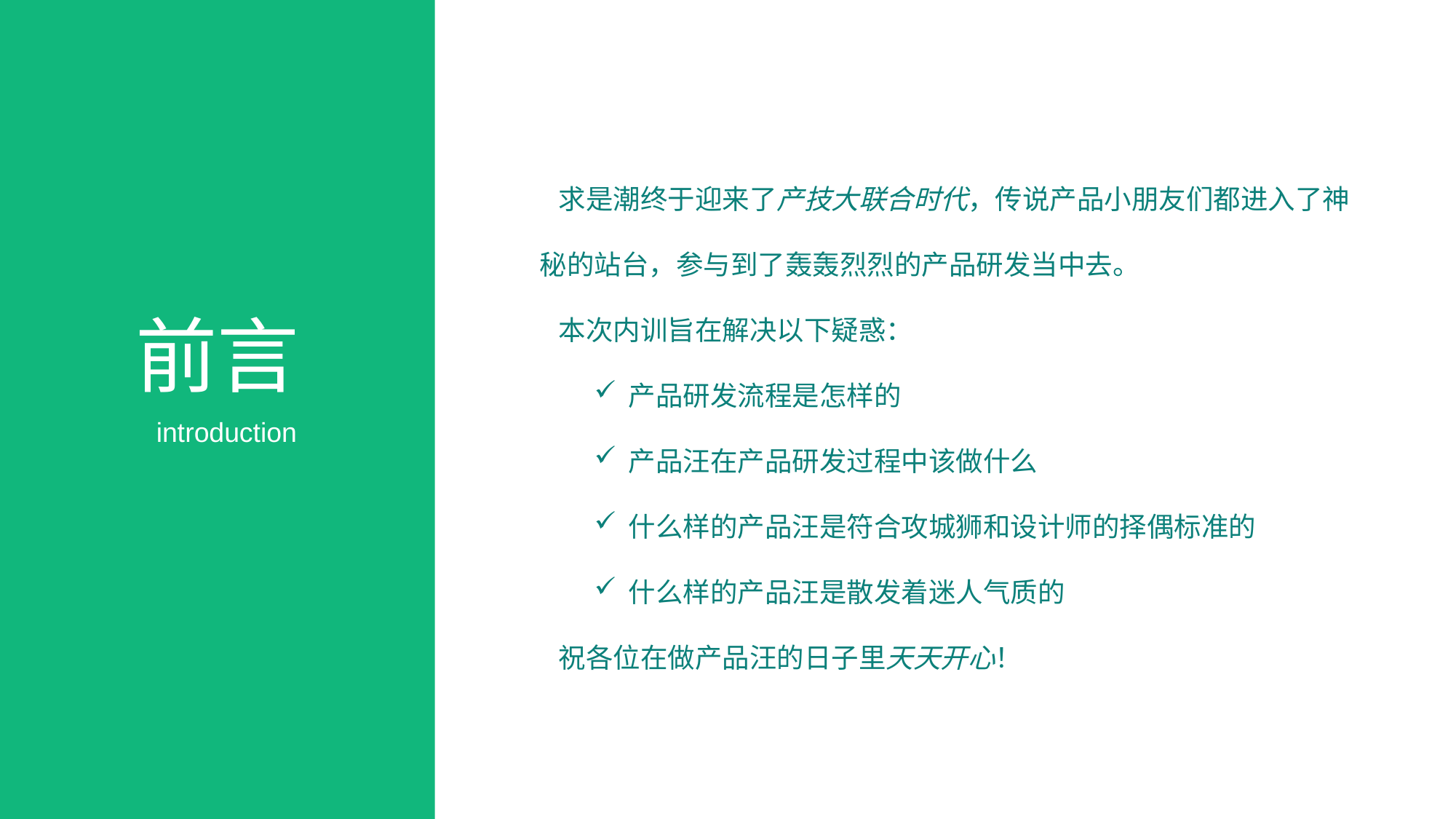

求是潮终于迎来了产技大联合时代，传说产品小朋友们都进入了神秘的站台，参与到了轰轰烈烈的产品研发当中去。
  本次内训旨在解决以下疑惑：
产品研发流程是怎样的
产品汪在产品研发过程中该做什么
什么样的产品汪是符合攻城狮和设计师的择偶标准的
什么样的产品汪是散发着迷人气质的
  祝各位在做产品汪的日子里天天开心！
前言
introduction